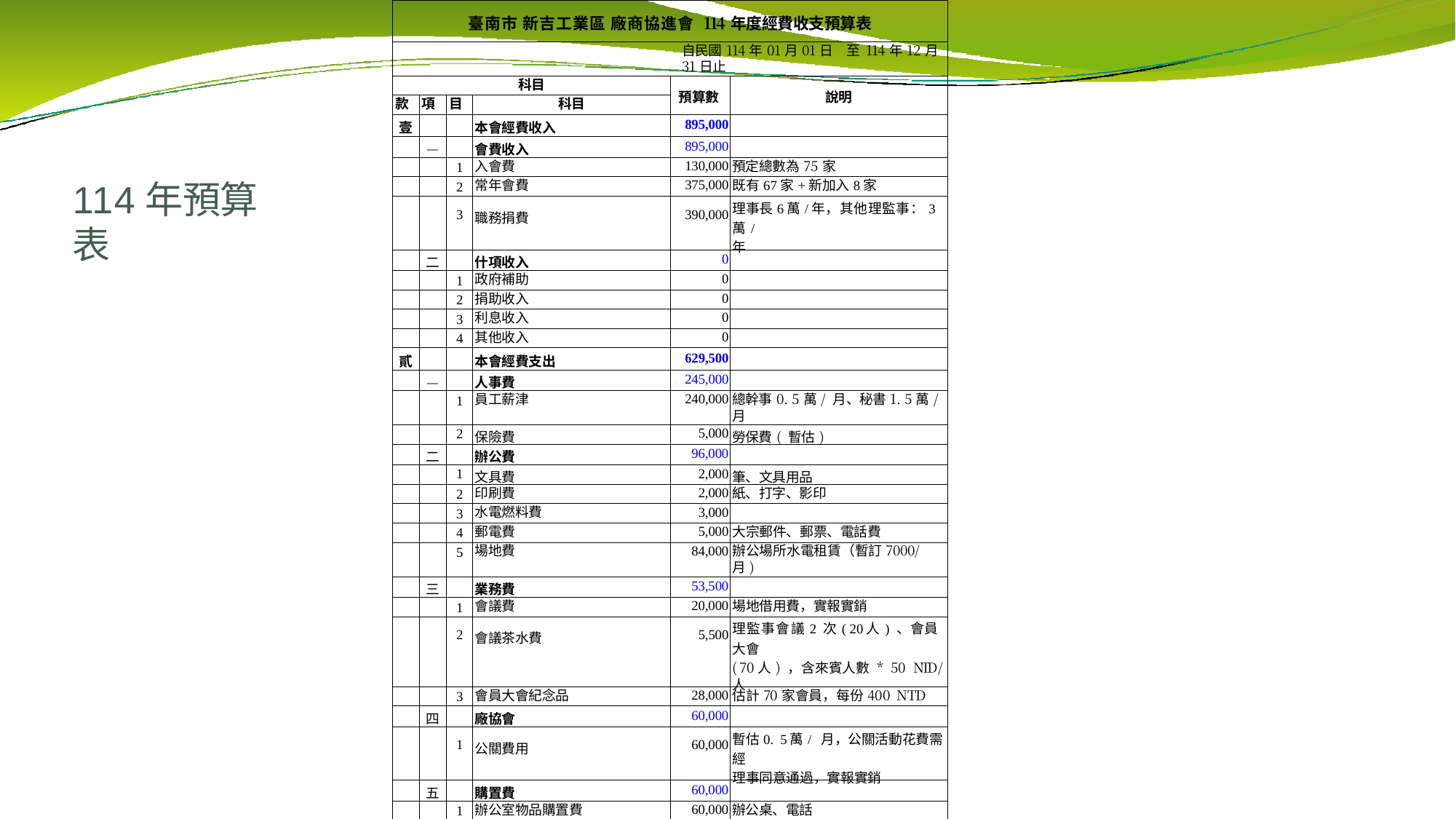

| 臺南市 新吉工業區 廠商協進會 114年度經費收支預算表 |  |  |  |  |  |
| --- | --- | --- | --- | --- | --- |
| 自民國114年01月01日 至114年12月31日止 |  |  |  |  |  |
| 科目 |  |  |  | 預算數 | 說明 |
| 款 | 項 | 目 | 科目 |  |  |
| 壹 |  |  | 本會經費收入 | 895,000 |  |
|  | — |  | 會費收入 | 895,000 |  |
|  |  | 1 | 入會費 | 130,000 | 預定總數為75家 |
|  |  | 2 | 常年會費 | 375,000 | 既有67家+新加入8家 |
|  |  | 3 | 職務捐費 | 390,000 | 理事長6萬/年，其他理監事：3萬/ 年 |
|  | 二 |  | 什項收入 | 0 |  |
|  |  | 1 | 政府補助 | 0 |  |
|  |  | 2 | 捐助收入 | 0 |  |
|  |  | 3 | 利息收入 | 0 |  |
|  |  | 4 | 其他收入 | 0 |  |
| 貳 |  |  | 本會經費支出 | 629,500 |  |
|  | — |  | 人事費 | 245,000 |  |
|  |  | 1 | 員工薪津 | 240,000 | 總幹事0. 5萬/ 月、秘書1. 5萬/ 月 |
|  |  | 2 | 保險費 | 5,000 | 勞保費( 暫估) |
|  | 二 |  | 辦公費 | 96,000 |  |
|  |  | 1 | 文具費 | 2,000 | 筆、文具用品 |
|  |  | 2 | 印刷費 | 2,000 | 紙、打字、影印 |
|  |  | 3 | 水電燃料費 | 3,000 |  |
|  |  | 4 | 郵電費 | 5,000 | 大宗郵件、郵票、電話費 |
|  |  | 5 | 場地費 | 84,000 | 辦公場所水電租賃（暫訂7000/ 月) |
|  | 三 |  | 業務費 | 53,500 |  |
|  |  | 1 | 會議費 | 20,000 | 場地借用費，實報實銷 |
|  |  | 2 | 會議茶水費 | 5,500 | 理監事會議2 次( 20人) 、會員大會 ( 70人) ，含來賓人數 \* 50 NTD/ 人 |
|  |  | 3 | 會員大會紀念品 | 28,000 | 估計70家會員，每份400 NTD |
|  | 四 |  | 廠協會 | 60,000 |  |
|  |  | 1 | 公關費用 | 60,000 | 暫估0. 5萬/ 月，公關活動花費需經 理事同意通過，實報實銷 |
|  | 五 |  | 購置費 | 60,000 |  |
|  |  | 1 | 辦公室物品購置費 | 60,000 | 辦公桌、電話 |
|  | 六 |  | 雜項支出 | 5,000 |  |
|  | 七 |  | 預備金 | 10,000 |  |
|  | 八 |  | 提撥基金 | 100,000 | 依收入總額提列20％以下作為準備 基金 |
| 參 |  |  | 本期結餘 | 265,500 |  |
# 114年預算表